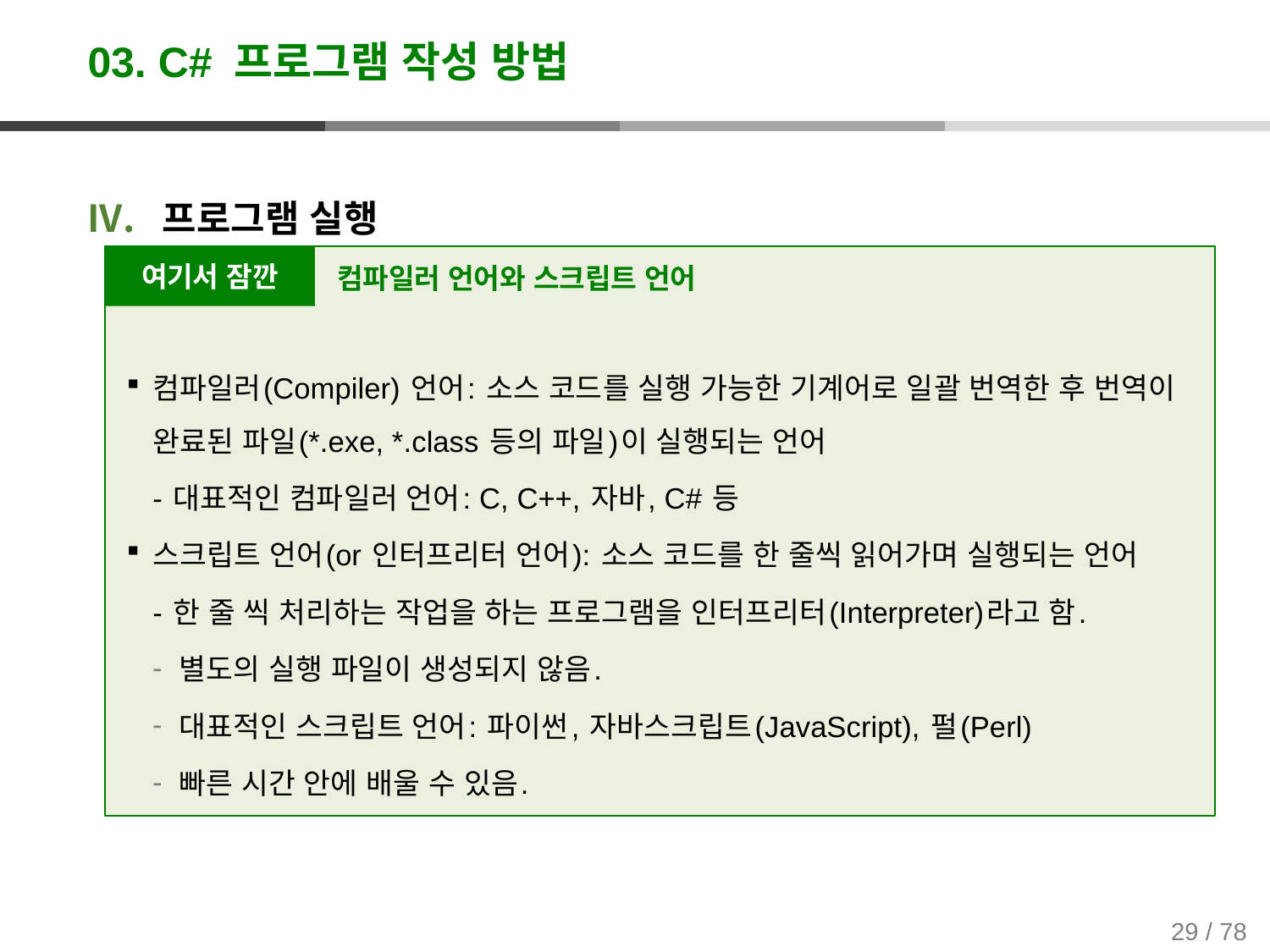

# 03. C# 프로그램 작성 방법
프로그램 실행

컴파일러(Compiler) 언어: 소스 코드를 실행 가능한 기계어로 일괄 번역한 후 번역이 완료된 파일(*.exe, *.class 등의 파일)이 실행되는 언어
- 대표적인 컴파일러 언어: C, C++, 자바, C# 등
스크립트 언어(or 인터프리터 언어): 소스 코드를 한 줄씩 읽어가며 실행되는 언어
- 한 줄 씩 처리하는 작업을 하는 프로그램을 인터프리터(Interpreter)라고 함.
별도의 실행 파일이 생성되지 않음.
대표적인 스크립트 언어: 파이썬, 자바스크립트(JavaScript), 펄(Perl)
빠른 시간 안에 배울 수 있음.
여기서 잠깐

컴파일러 언어와 스크립트 언어